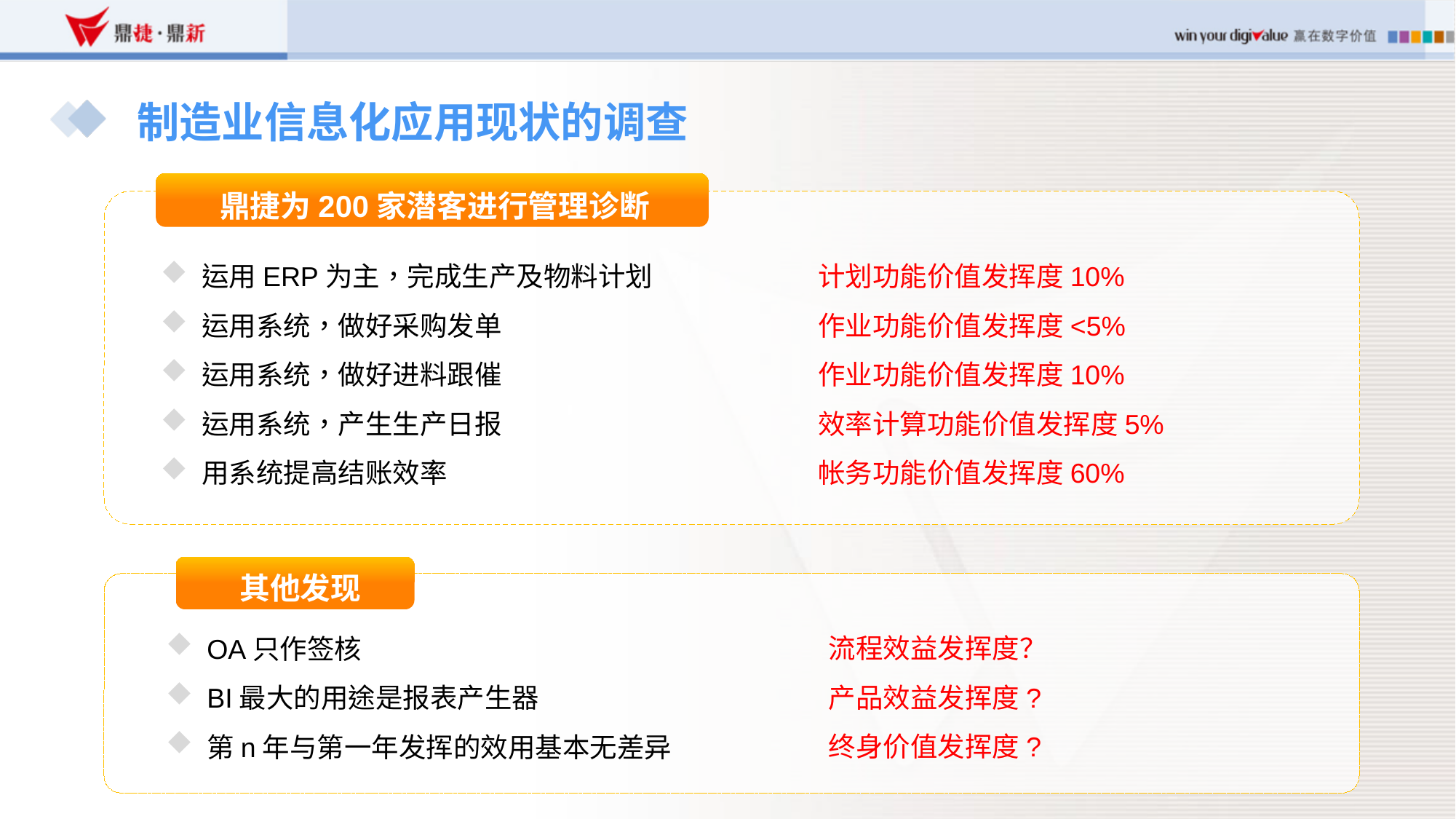

# 制造业信息化应用现状的调查
鼎捷为200家潜客进行管理诊断

计划功能价值发挥度10%
作业功能价值发挥度<5%
作业功能价值发挥度10%
效率计算功能价值发挥度5%
帐务功能价值发挥度60%
运用ERP为主，完成生产及物料计划
运用系统，做好采购发单
运用系统，做好进料跟催
运用系统，产生生产日报
用系统提高结账效率
其他发现

OA只作签核
BI最大的用途是报表产生器
第n年与第一年发挥的效用基本无差异
流程效益发挥度？
产品效益发挥度?
终身价值发挥度?